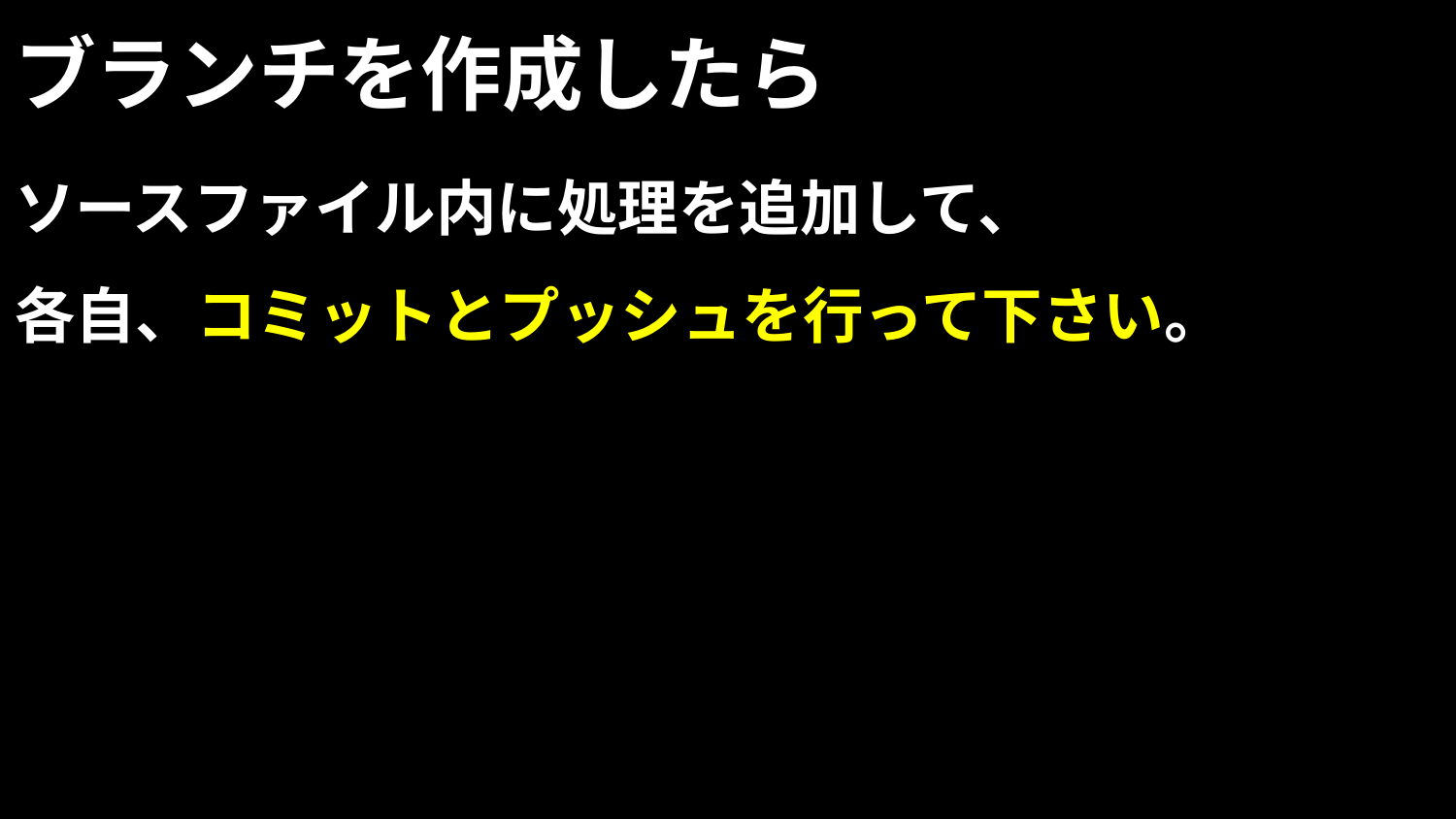

# ブランチを作成したら
ソースファイル内に処理を追加して、
各自、コミットとプッシュを行って下さい。